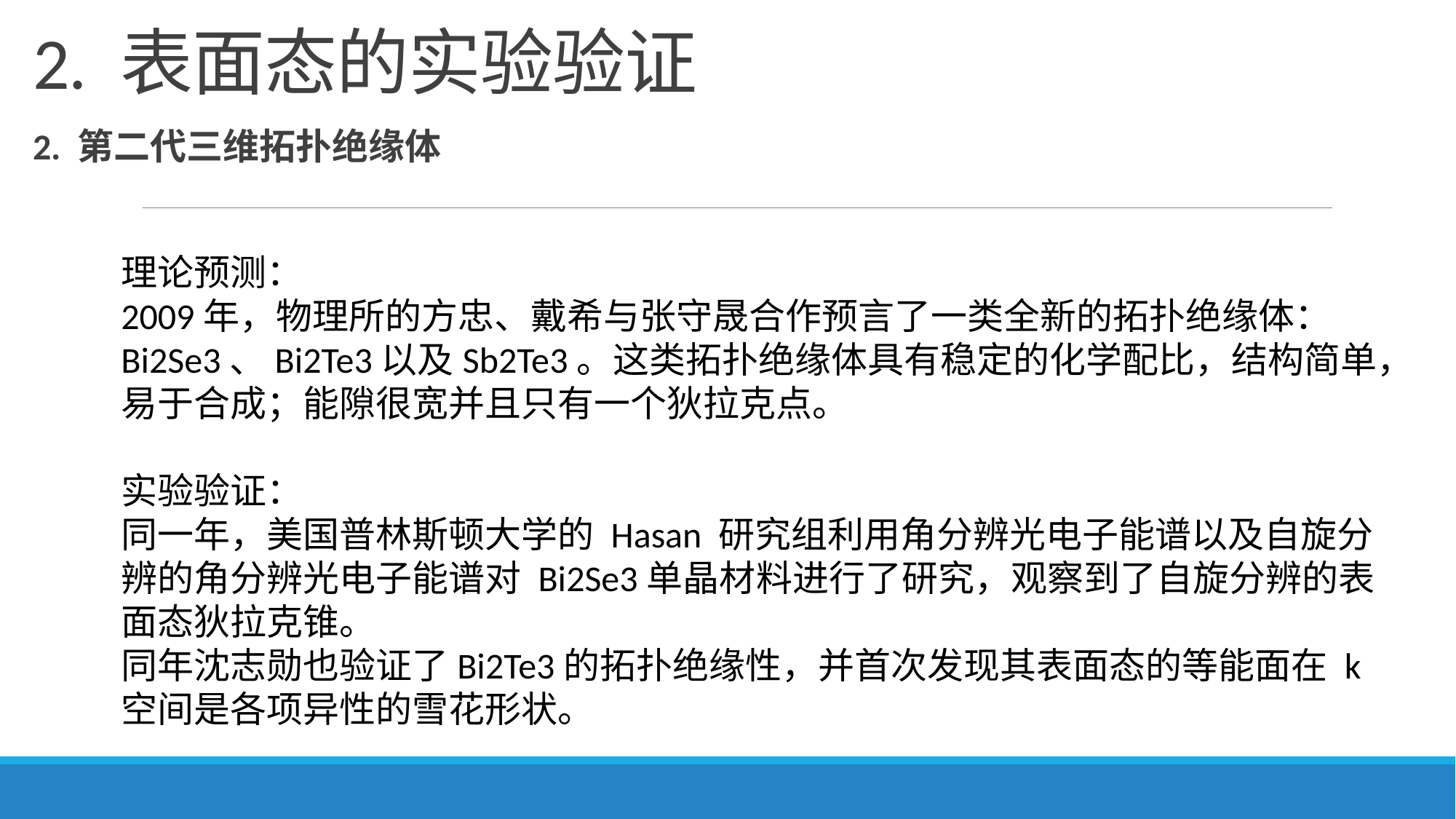

# 2. 表面态的实验验证
2. 第二代三维拓扑绝缘体

理论预测：
2009年，物理所的方忠、戴希与张守晟合作预言了一类全新的拓扑绝缘体：Bi2Se3、Bi2Te3以及Sb2Te3。这类拓扑绝缘体具有稳定的化学配比，结构简单，易于合成；能隙很宽并且只有一个狄拉克点。

实验验证：
同一年，美国普林斯顿大学的 Hasan 研究组利用角分辨光电子能谱以及自旋分辨的角分辨光电子能谱对 Bi2Se3单晶材料进行了研究，观察到了自旋分辨的表面态狄拉克锥。
同年沈志勋也验证了Bi2Te3的拓扑绝缘性，并首次发现其表面态的等能面在 k 空间是各项异性的雪花形状。